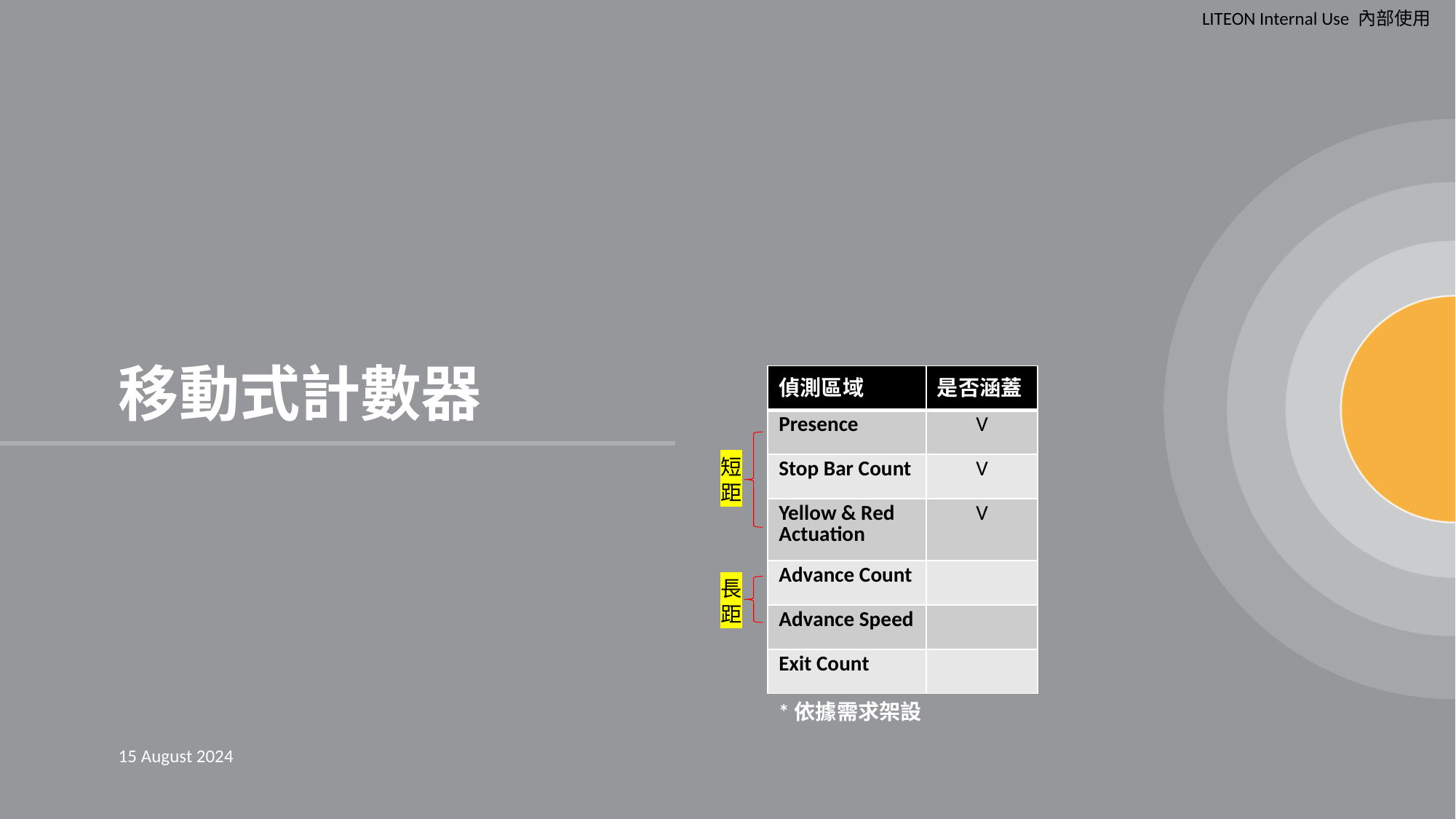

移動式計數器
| 偵測區域 | 是否涵蓋 |
| --- | --- |
| Presence | V |
| Stop Bar Count | V |
| Yellow & Red Actuation | V |
| Advance Count |  |
| Advance Speed |  |
| Exit Count |  |

短距
#
長距

*依據需求架設
15 August 2024